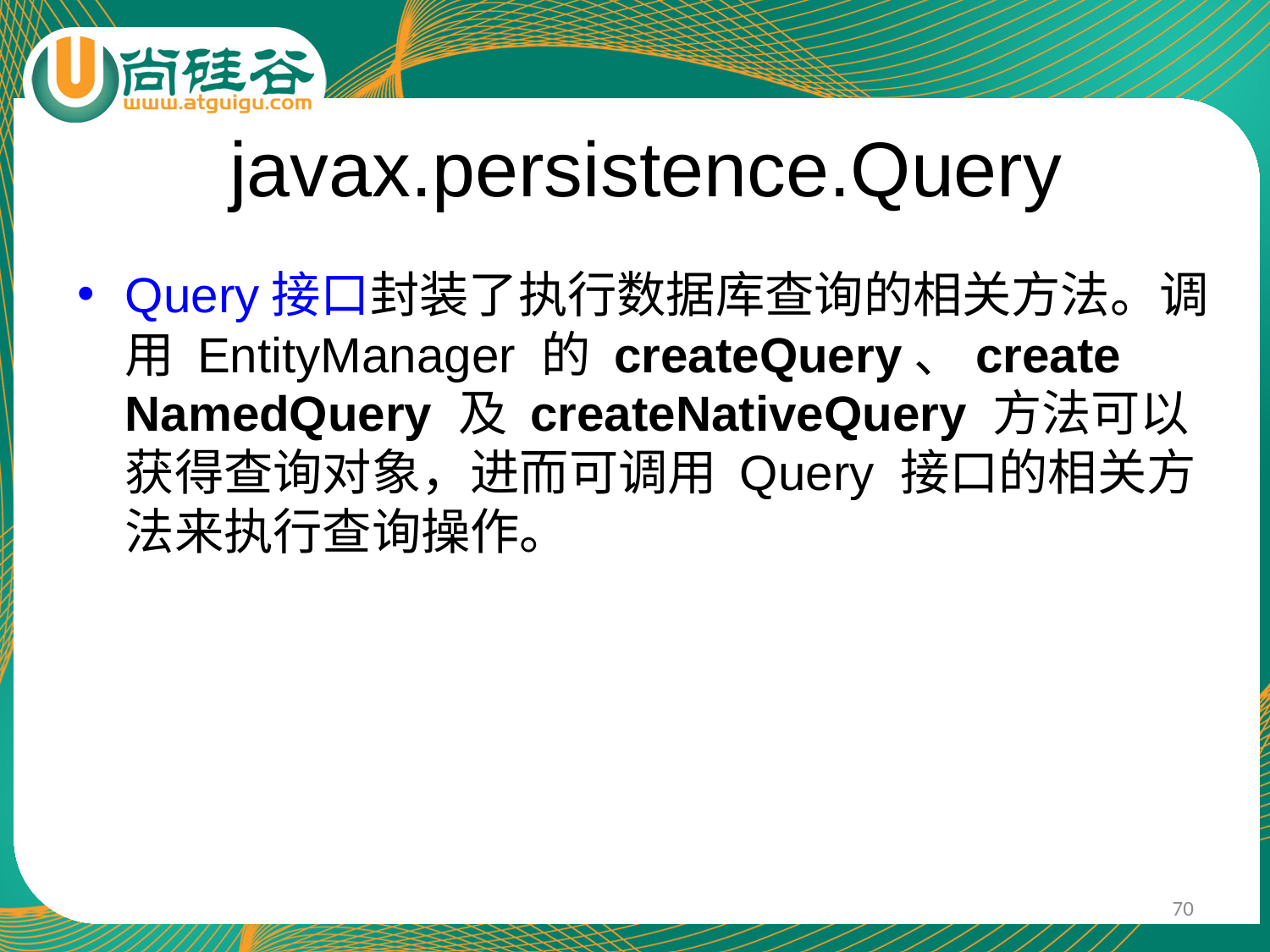

# javax.persistence.Query
Query接口封装了执行数据库查询的相关方法。调用 EntityManager 的 createQuery、create NamedQuery 及 createNativeQuery 方法可以获得查询对象，进而可调用 Query 接口的相关方法来执行查询操作。
70